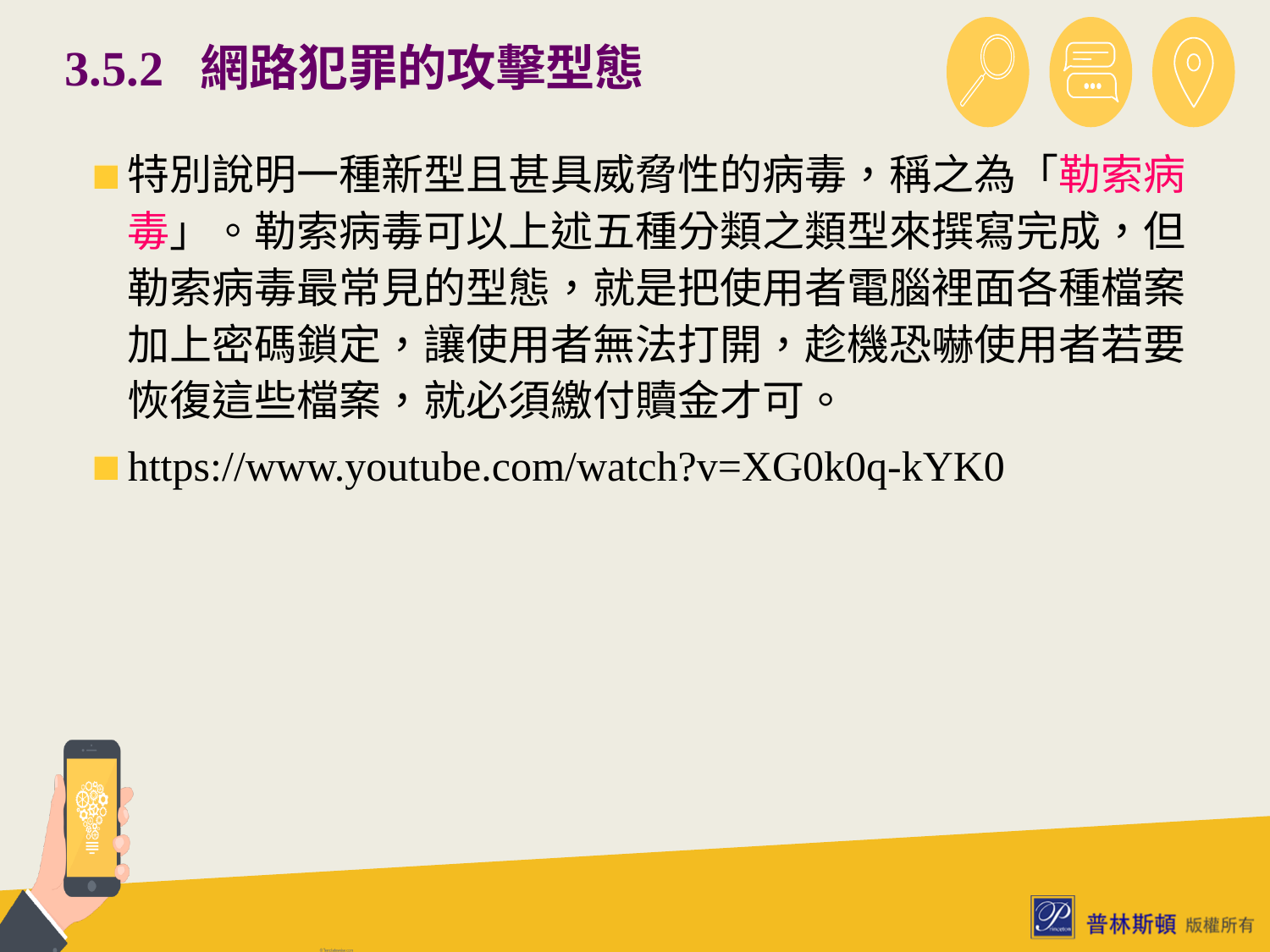

# 3.5.2  網路犯罪的攻擊型態
特別說明一種新型且甚具威脅性的病毒，稱之為「勒索病毒」。勒索病毒可以上述五種分類之類型來撰寫完成，但勒索病毒最常見的型態，就是把使用者電腦裡面各種檔案加上密碼鎖定，讓使用者無法打開，趁機恐嚇使用者若要恢復這些檔案，就必須繳付贖金才可。
https://www.youtube.com/watch?v=XG0k0q-kYK0